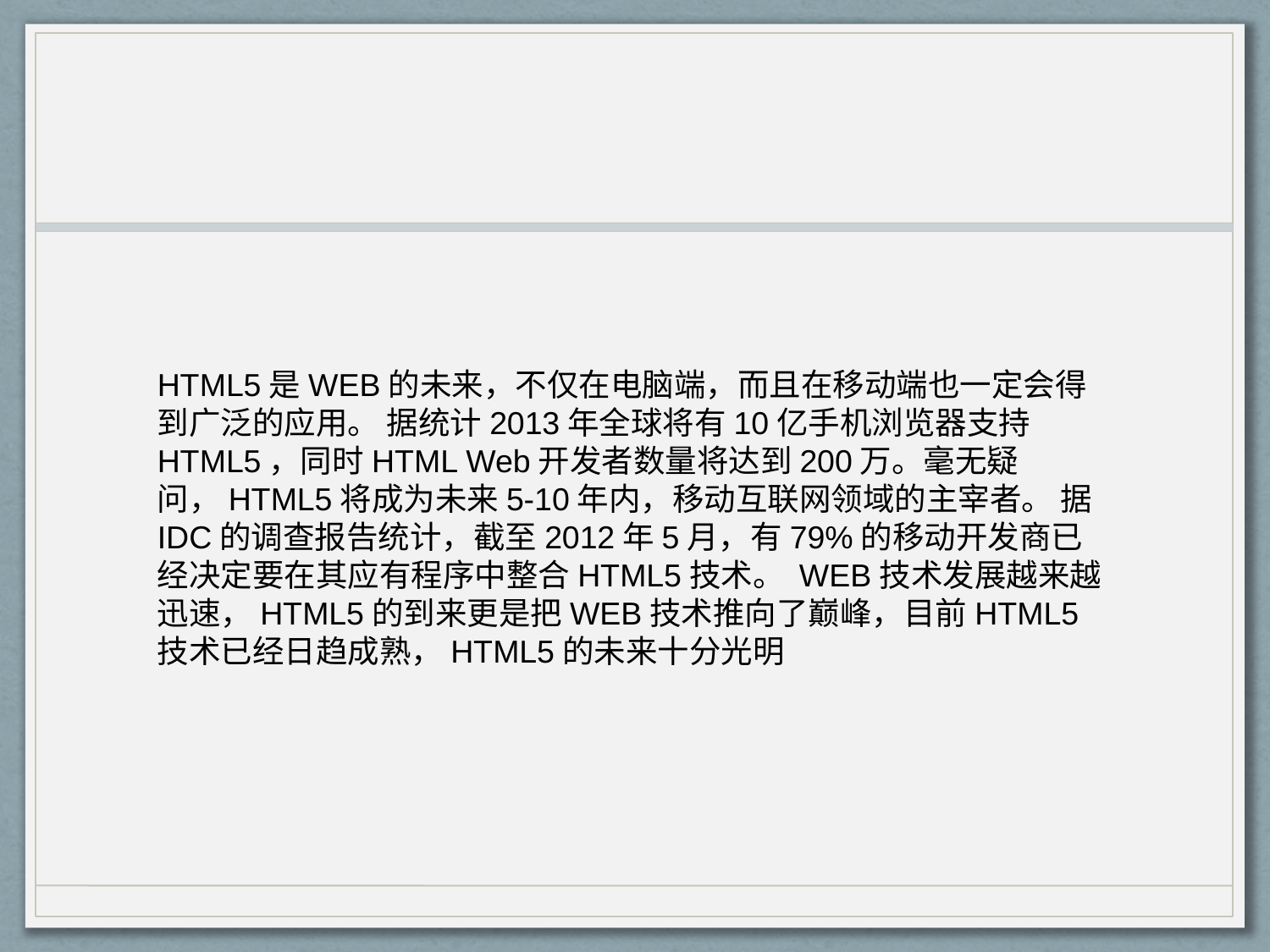

#

HTML5是WEB的未来，不仅在电脑端，而且在移动端也一定会得到广泛的应用。 据统计2013年全球将有10亿手机浏览器支持HTML5，同时HTML Web开发者数量将达到200万。毫无疑问，HTML5将成为未来5-10年内，移动互联网领域的主宰者。 据IDC的调查报告统计，截至2012年5月，有79%的移动开发商已经决定要在其应有程序中整合HTML5技术。 WEB技术发展越来越迅速，HTML5的到来更是把WEB技术推向了巅峰，目前HTML5技术已经日趋成熟，HTML5的未来十分光明